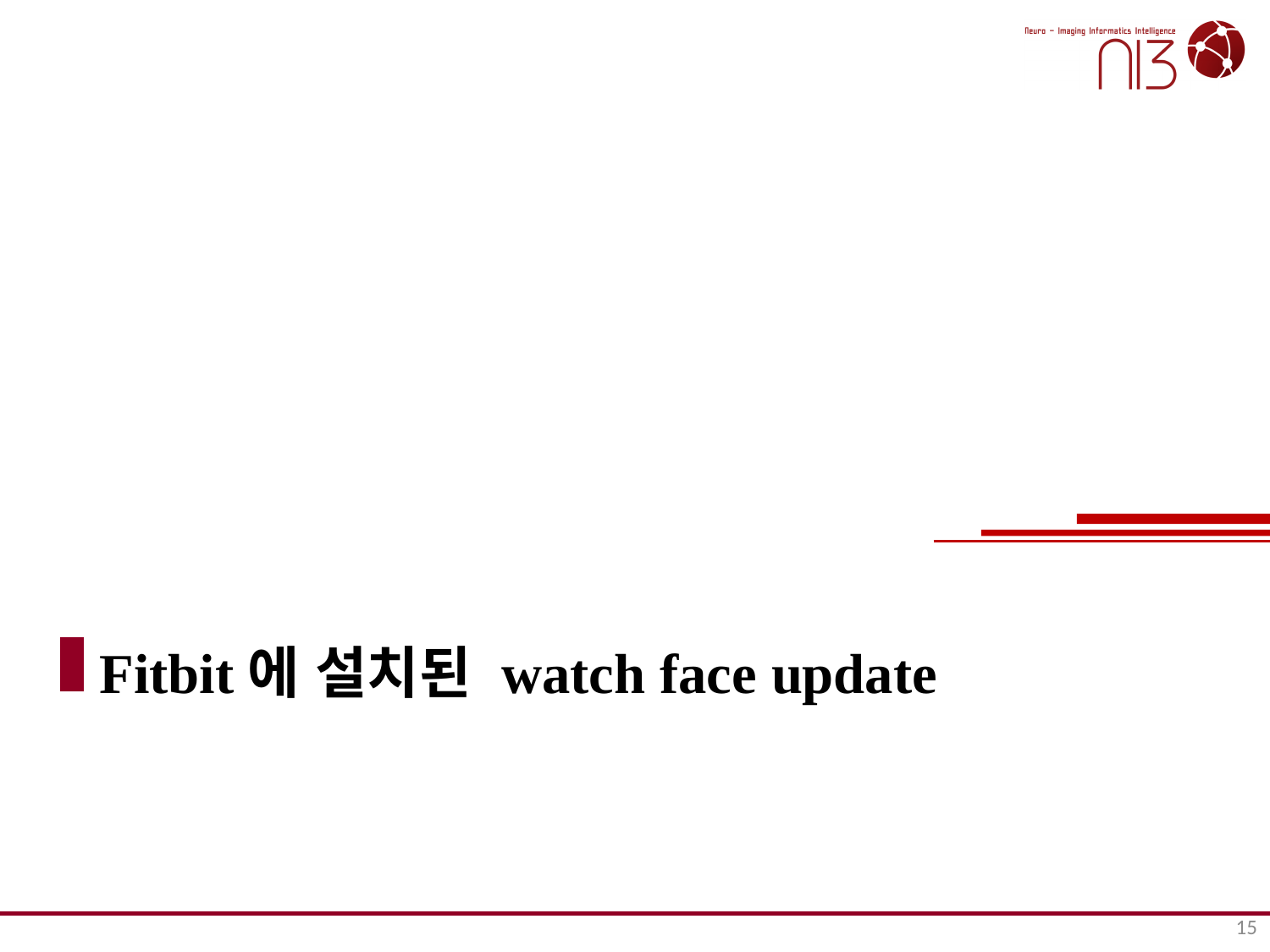

# Fitbit에 설치된 watch face update
15